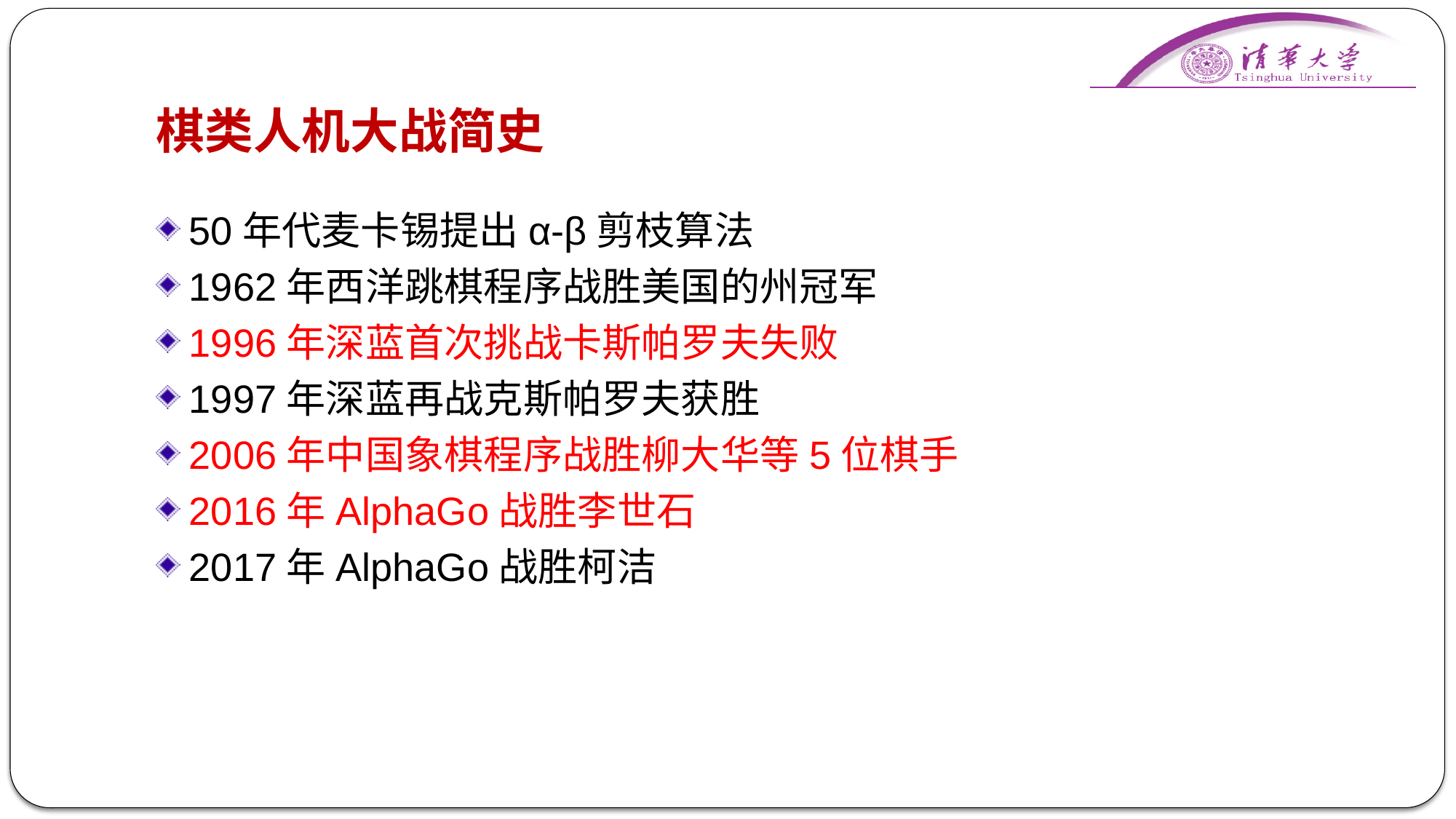

# 棋类人机大战简史
50年代麦卡锡提出α-β剪枝算法
1962年西洋跳棋程序战胜美国的州冠军
1996年深蓝首次挑战卡斯帕罗夫失败
1997年深蓝再战克斯帕罗夫获胜
2006年中国象棋程序战胜柳大华等5位棋手
2016年AlphaGo战胜李世石
2017年AlphaGo战胜柯洁